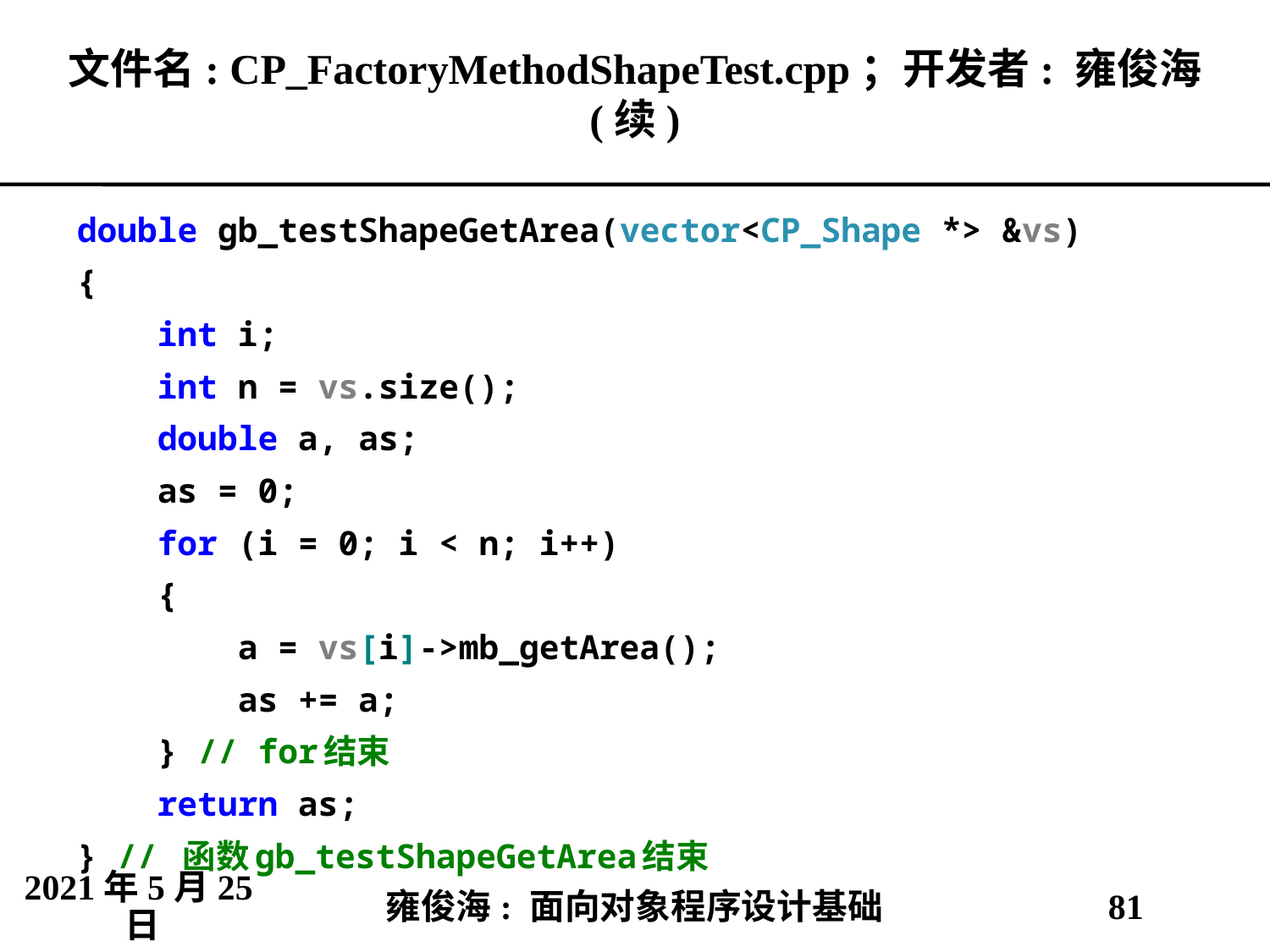

# 文件名: CP_FactoryMethodShapeTest.cpp；开发者: 雍俊海 (续)

double gb_testShapeGetArea(vector<CP_Shape *> &vs)
{
    int i;
    int n = vs.size();
    double a, as;
    as = 0;
    for (i = 0; i < n; i++)
    {
        a = vs[i]->mb_getArea();
        as += a;
    } // for结束
    return as;
} // 函数gb_testShapeGetArea结束
2021年5月25日
雍俊海: 面向对象程序设计基础
81